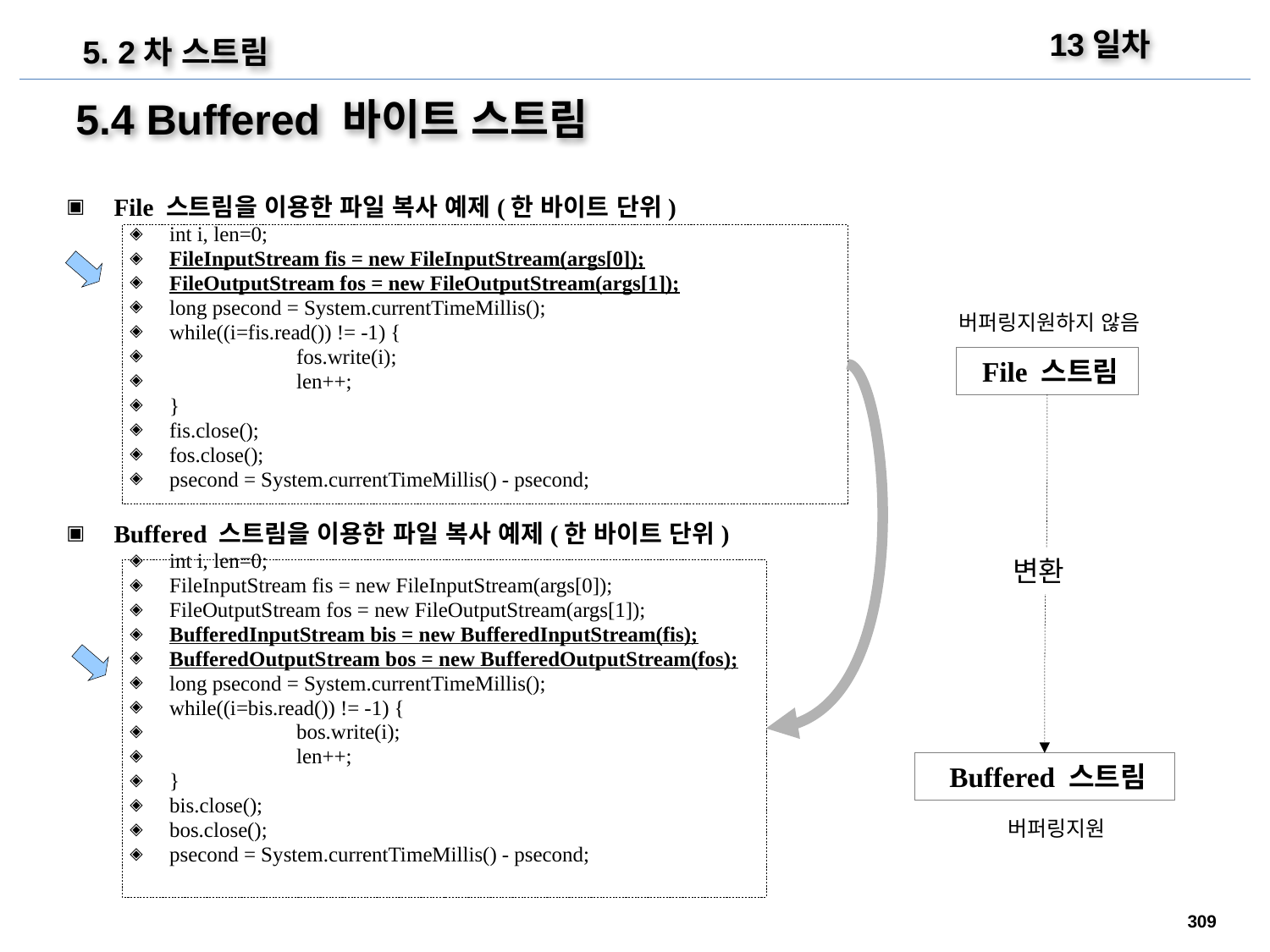

13일차
5. 2차 스트림
5.4 Buffered 바이트 스트림
File 스트림을 이용한 파일 복사 예제(한 바이트 단위)
int i, len=0;
FileInputStream fis = new FileInputStream(args[0]);
FileOutputStream fos = new FileOutputStream(args[1]);
long psecond = System.currentTimeMillis();
while((i=fis.read()) != -1) {
	fos.write(i);
	len++;
}
fis.close();
fos.close();
psecond = System.currentTimeMillis() - psecond;

Buffered 스트림을 이용한 파일 복사 예제(한 바이트 단위)
int i, len=0;
FileInputStream fis = new FileInputStream(args[0]);
FileOutputStream fos = new FileOutputStream(args[1]);
BufferedInputStream bis = new BufferedInputStream(fis);
BufferedOutputStream bos = new BufferedOutputStream(fos);
long psecond = System.currentTimeMillis();
while((i=bis.read()) != -1) {
	bos.write(i);
	len++;
}
bis.close();
bos.close();
psecond = System.currentTimeMillis() - psecond;

버퍼링지원하지 않음
File 스트림
변환

Buffered 스트림
버퍼링지원